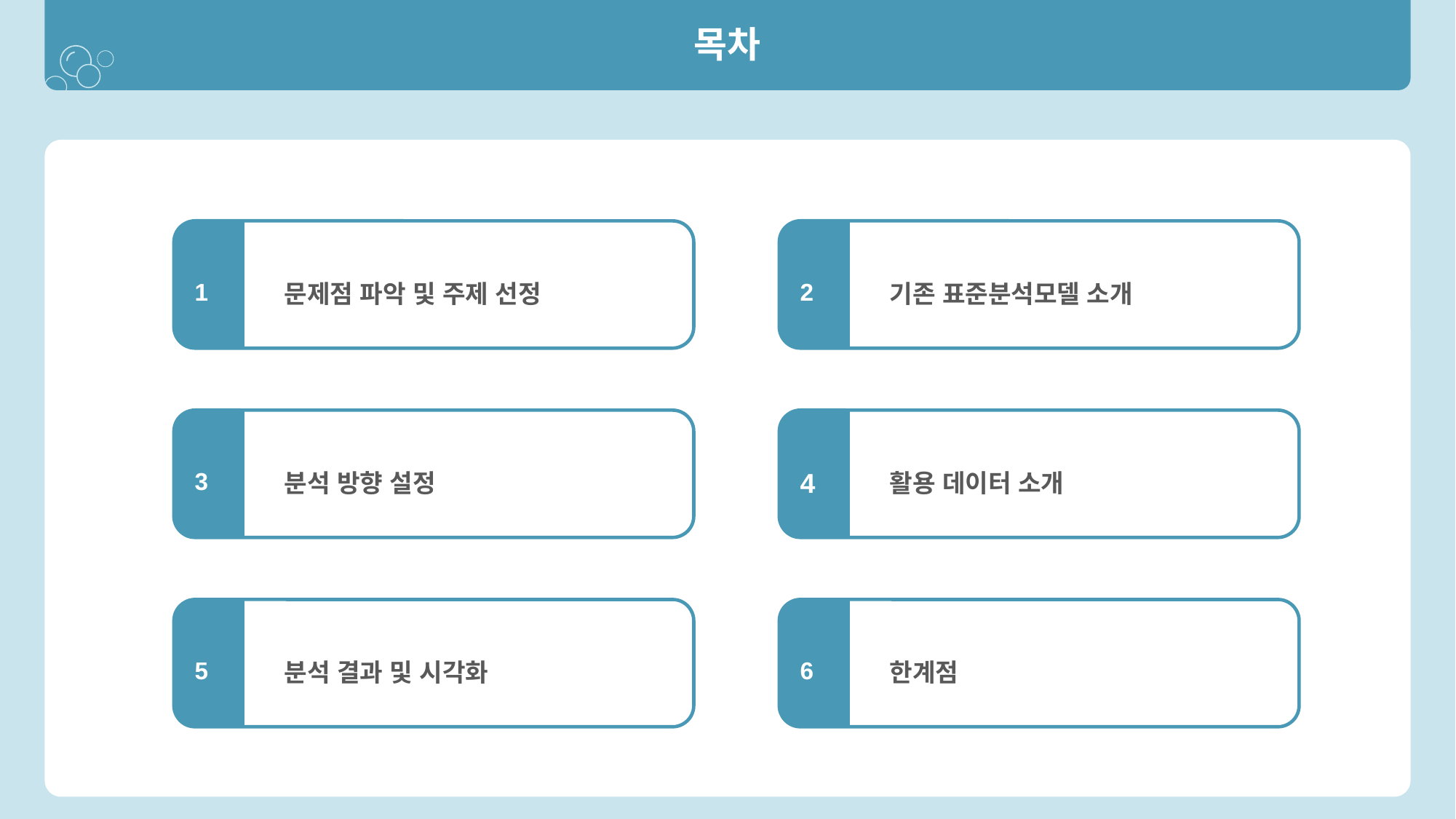

목차

문제점 파악 및 주제 선정
기존 표준분석모델 소개
1
2

분석 방향 설정
활용 데이터 소개
3
4

분석 결과 및 시각화
한계점
5
6